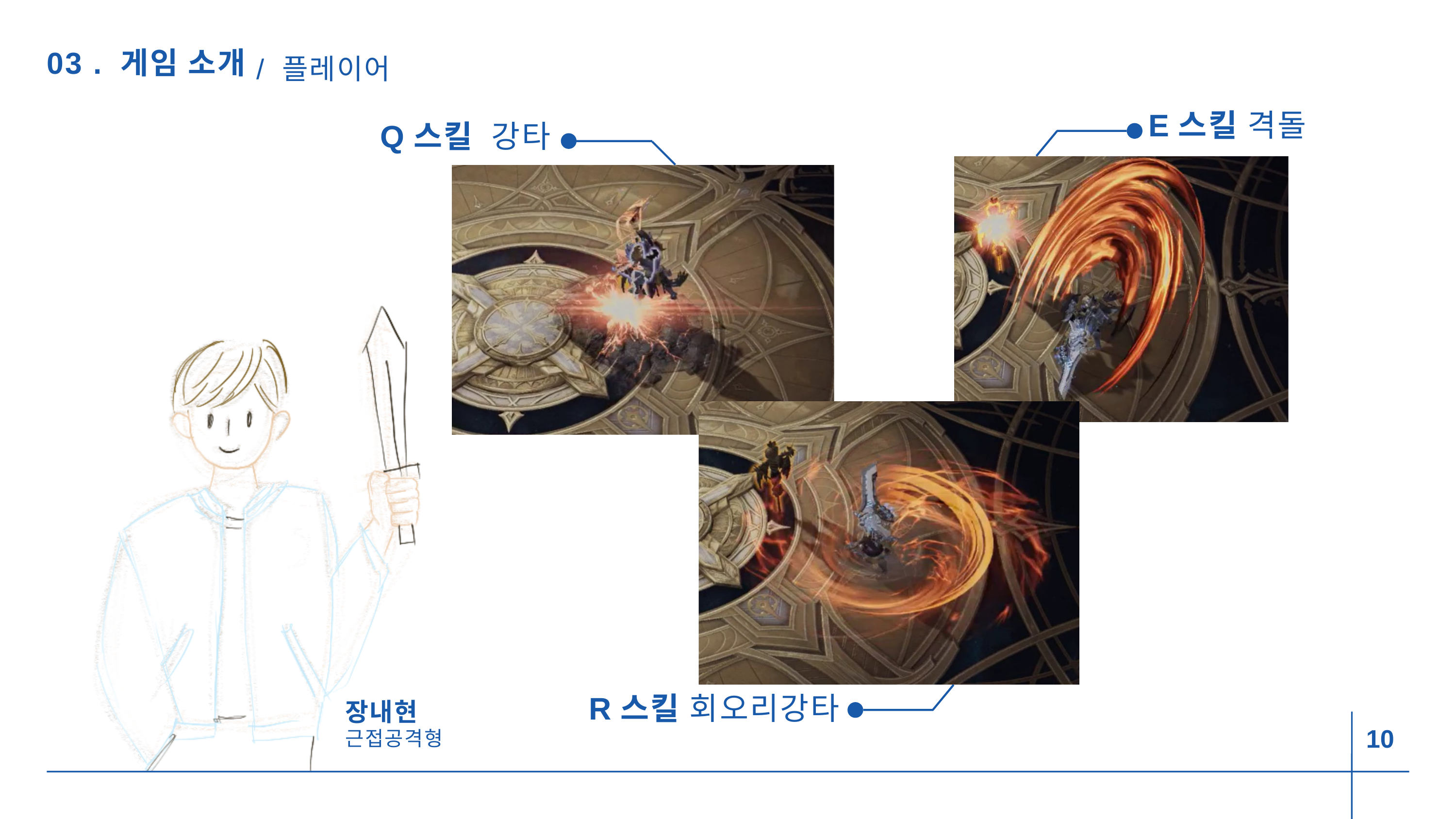

/ 플레이어
03 . 게임 소개
E스킬 격돌
Q스킬  강타

R스킬 회오리강타
장내현

10
근접공격형